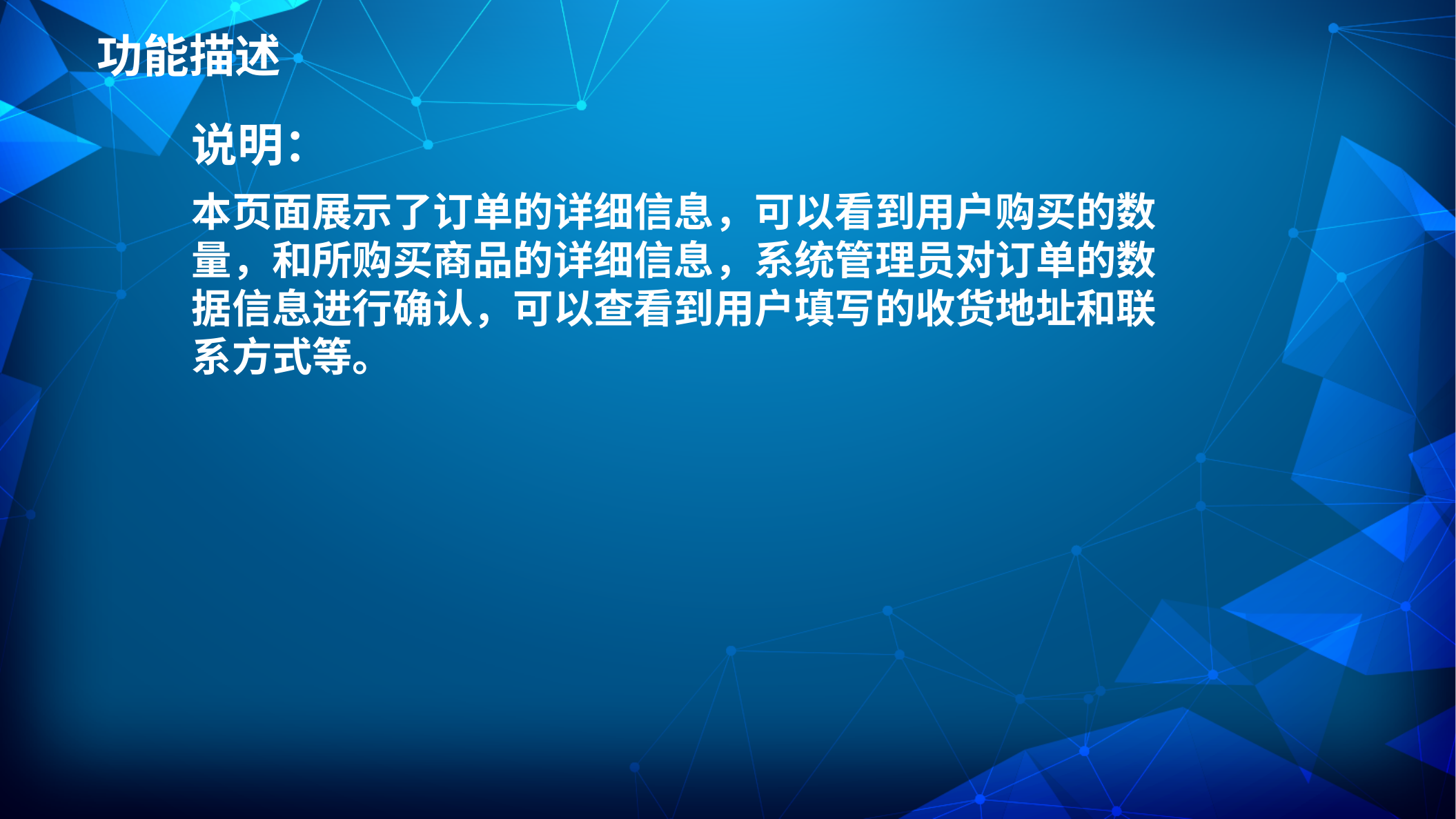

功能描述
说明：
本页面展示了订单的详细信息，可以看到用户购买的数量，和所购买商品的详细信息，系统管理员对订单的数据信息进行确认，可以查看到用户填写的收货地址和联系方式等。